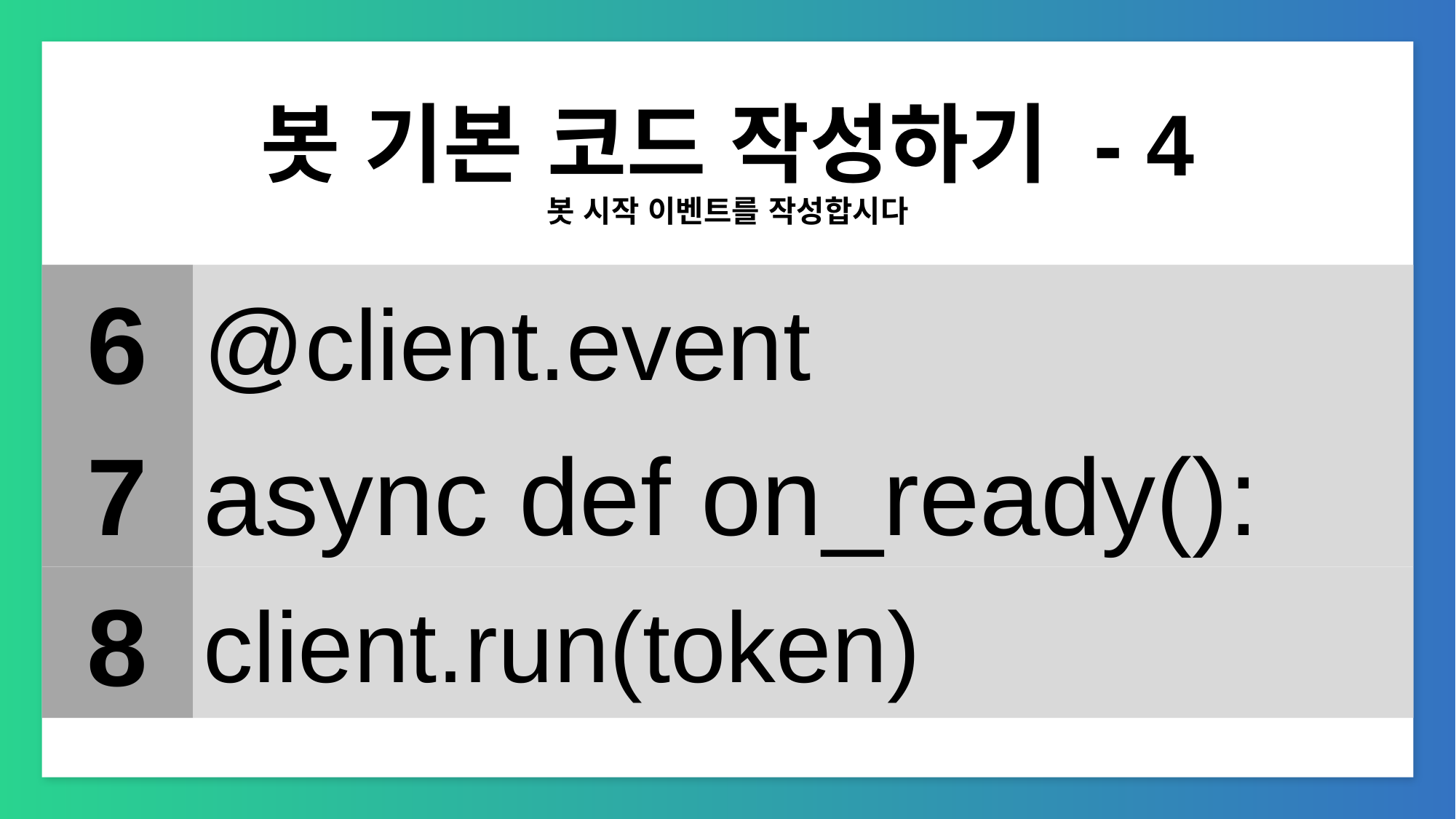

# 봇 기본 코드 작성하기 - 4
봇 시작 이벤트를 작성합시다
@client.event
6
async def on_ready():
7
client.run(token)
8